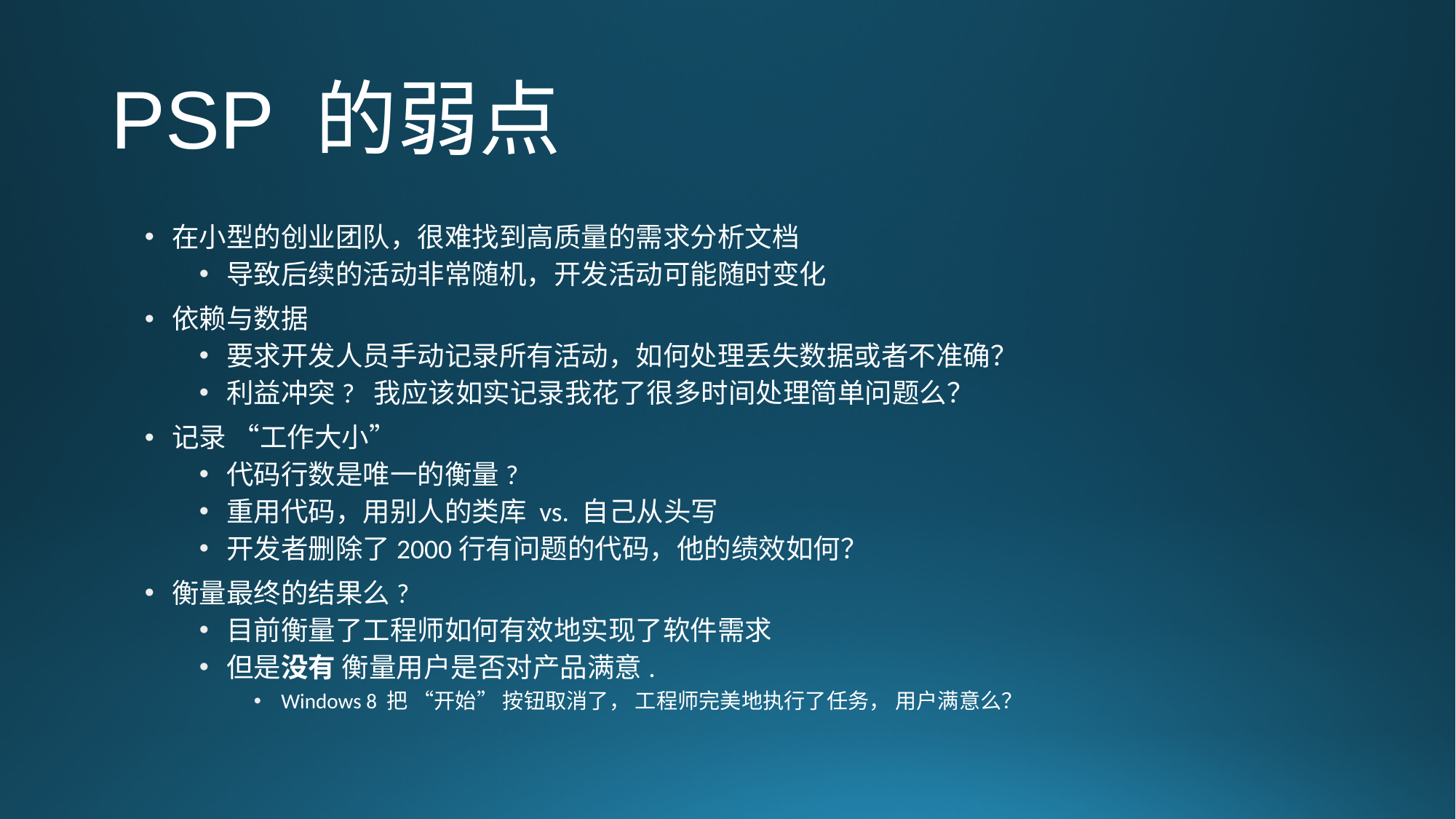

# PSP 的弱点
在小型的创业团队，很难找到高质量的需求分析文档
导致后续的活动非常随机，开发活动可能随时变化
依赖与数据
要求开发人员手动记录所有活动，如何处理丢失数据或者不准确？
利益冲突?  我应该如实记录我花了很多时间处理简单问题么？
记录 “工作大小”
代码行数是唯一的衡量?
重用代码，用别人的类库 vs. 自己从头写
开发者删除了2000行有问题的代码，他的绩效如何？
衡量最终的结果么?
目前衡量了工程师如何有效地实现了软件需求
但是没有 衡量用户是否对产品满意.
Windows 8 把 “开始” 按钮取消了， 工程师完美地执行了任务， 用户满意么？